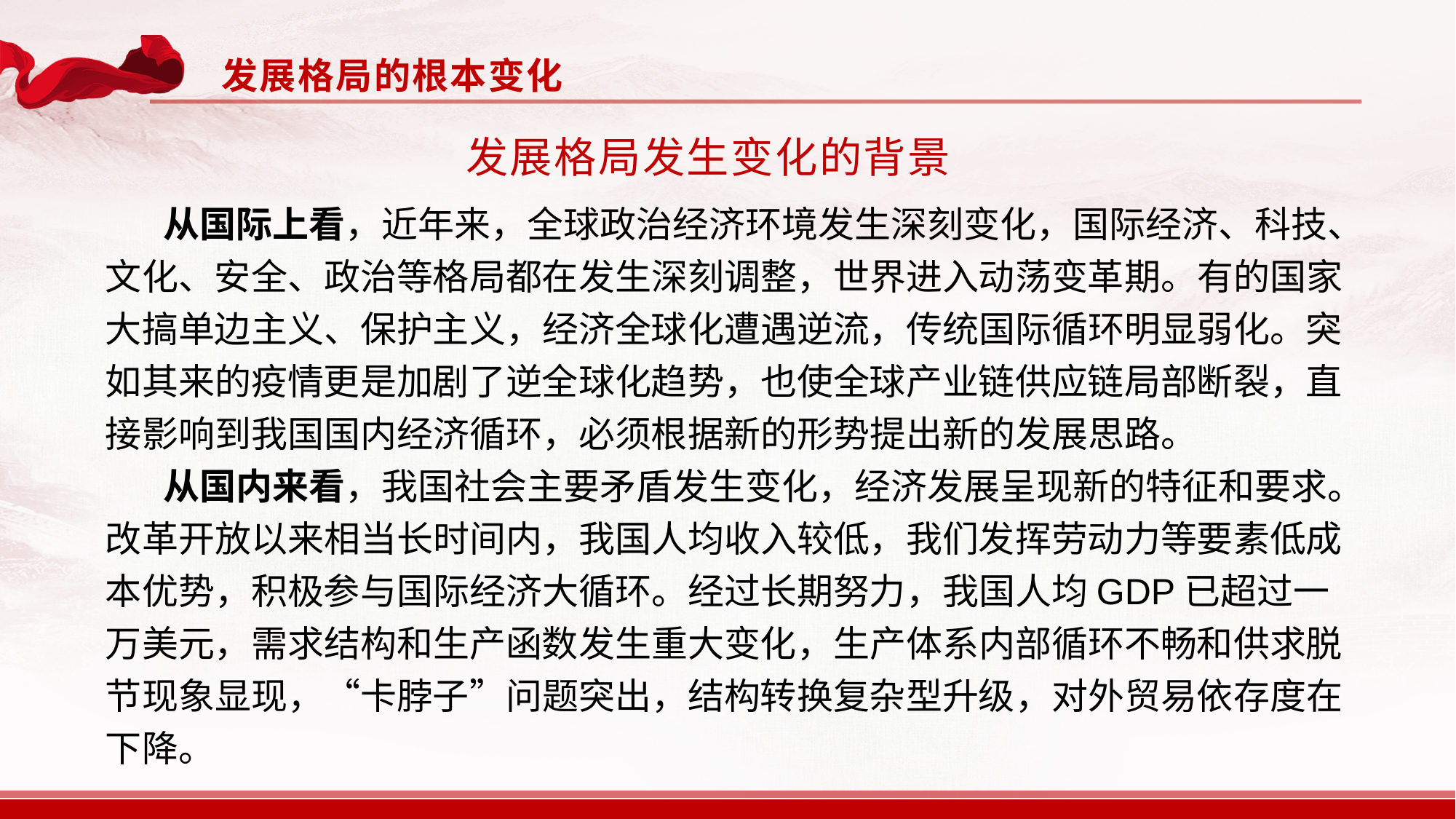

发展格局的根本变化
 发展格局发生变化的背景
      从国际上看，近年来，全球政治经济环境发生深刻变化，国际经济、科技、文化、安全、政治等格局都在发生深刻调整，世界进入动荡变革期。有的国家大搞单边主义、保护主义，经济全球化遭遇逆流，传统国际循环明显弱化。突如其来的疫情更是加剧了逆全球化趋势，也使全球产业链供应链局部断裂，直接影响到我国国内经济循环，必须根据新的形势提出新的发展思路。
      从国内来看，我国社会主要矛盾发生变化，经济发展呈现新的特征和要求。改革开放以来相当长时间内，我国人均收入较低，我们发挥劳动力等要素低成本优势，积极参与国际经济大循环。经过长期努力，我国人均GDP已超过一万美元，需求结构和生产函数发生重大变化，生产体系内部循环不畅和供求脱节现象显现，“卡脖子”问题突出，结构转换复杂型升级，对外贸易依存度在下降。